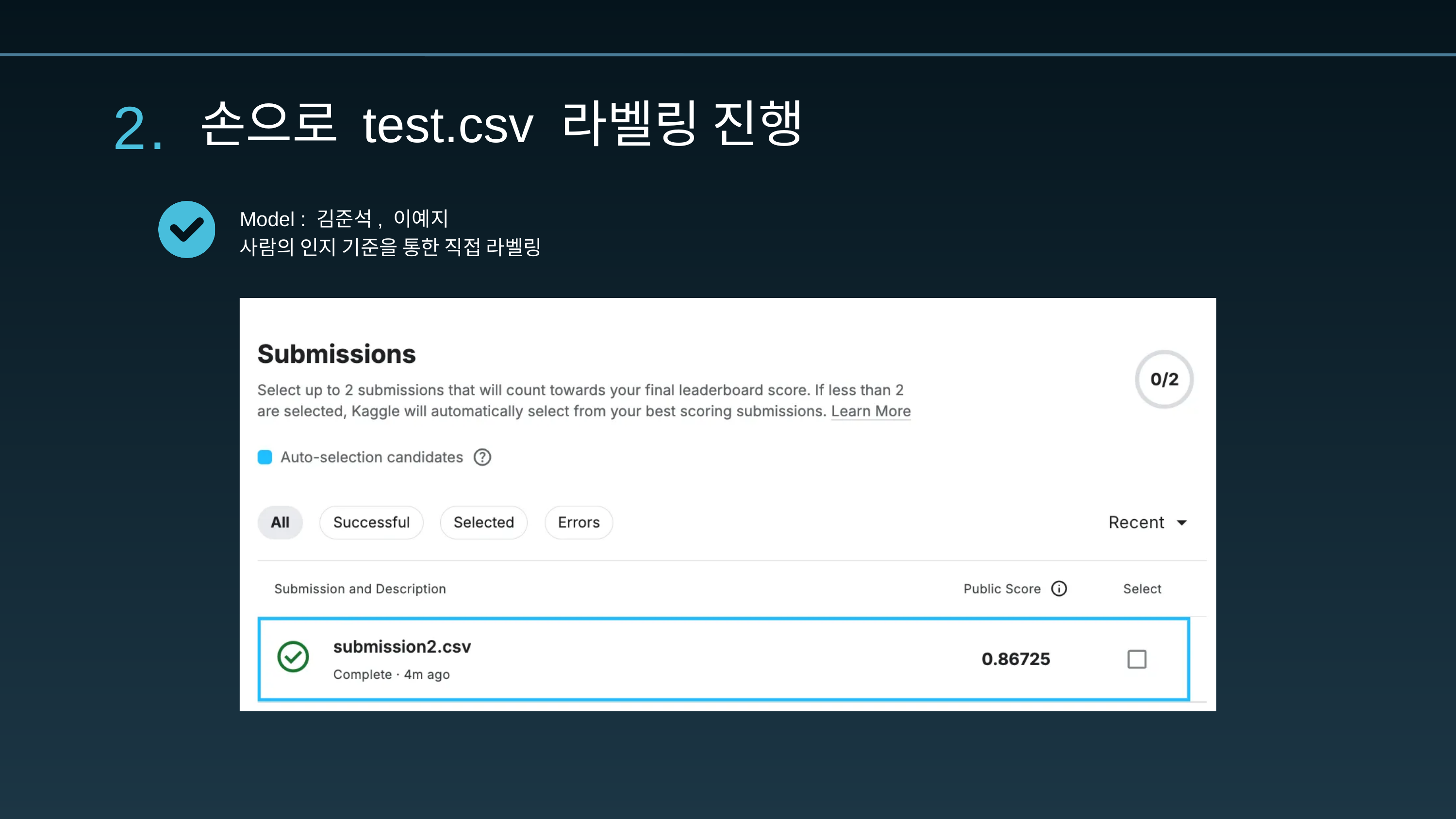

2.
손으로 test.csv 라벨링 진행

Model : 김준석, 이예지
사람의 인지 기준을 통한 직접 라벨링